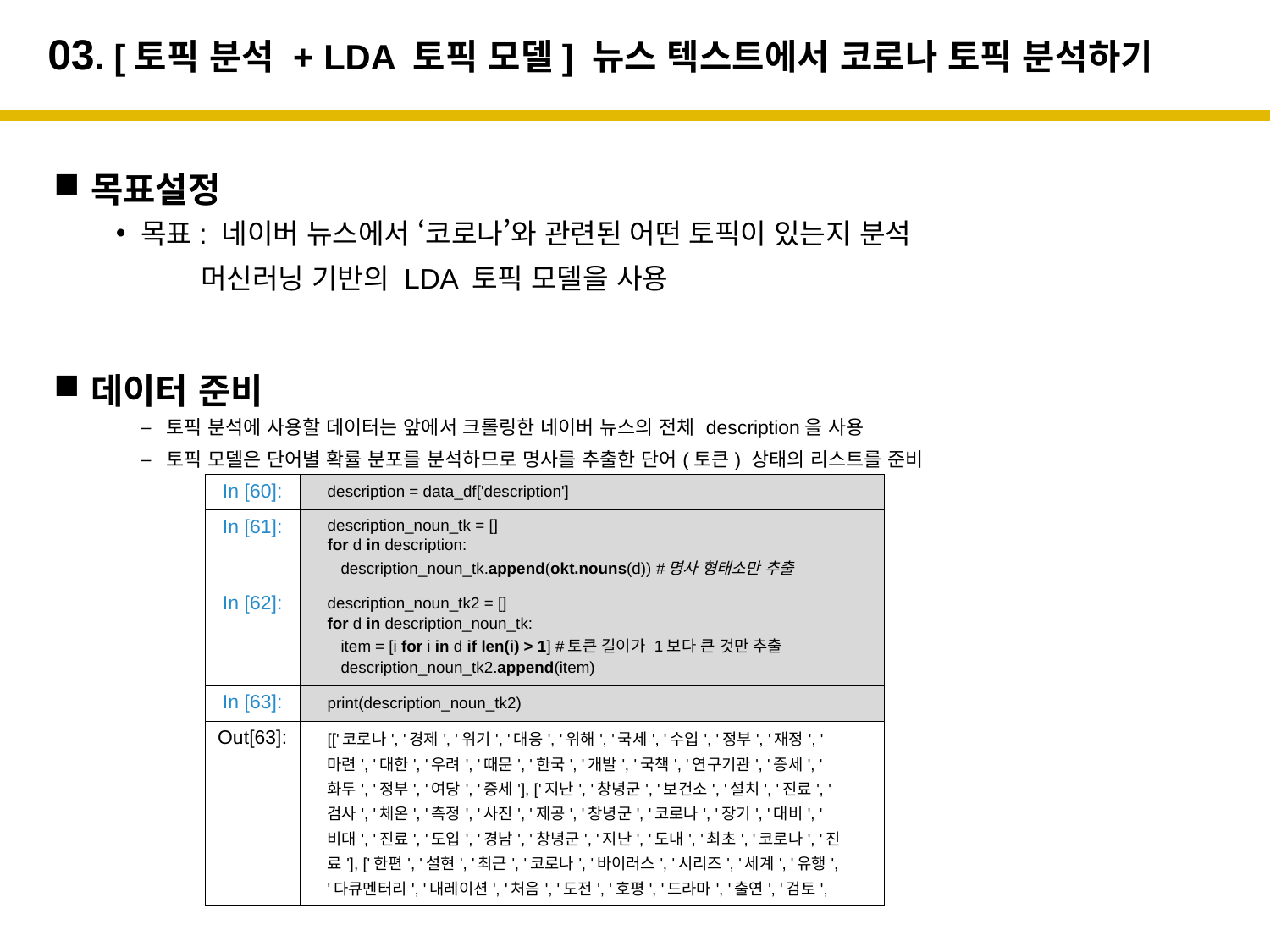

# 03. [토픽 분석 + LDA 토픽 모델] 뉴스 텍스트에서 코로나 토픽 분석하기
목표설정
목표: 네이버 뉴스에서 ‘코로나’와 관련된 어떤 토픽이 있는지 분석
          머신러닝 기반의 LDA 토픽 모델을 사용

데이터 준비
토픽 분석에 사용할 데이터는 앞에서 크롤링한 네이버 뉴스의 전체 description을 사용
토픽 모델은 단어별 확률 분포를 분석하므로 명사를 추출한 단어(토큰) 상태의 리스트를 준비

| In [60]: | description = data\_df['description'] |
| --- | --- |
| In [61]: | description\_noun\_tk = [] for d in description: description\_noun\_tk.append(okt.nouns(d)) #명사 형태소만 추출 |
| In [62]: | description\_noun\_tk2 = [] for d in description\_noun\_tk: item = [i for i in d if len(i) > 1] #토큰 길이가 1보다 큰 것만 추출 description\_noun\_tk2.append(item) |
| In [63]: | print(description\_noun\_tk2) |
| Out[63]: | [['코로나', '경제', '위기', '대응', '위해', '국세', '수입', '정부', '재정', ' 마련', '대한', '우려', '때문', '한국', '개발', '국책', '연구기관', '증세', ' 화두', '정부', '여당', '증세'], ['지난', '창녕군', '보건소', '설치', '진료', ' 검사', '체온', '측정', '사진', '제공', '창녕군', '코로나', '장기', '대비', ' 비대', '진료', '도입', '경남', '창녕군', '지난', '도내', '최초', '코로나', '진 료'], ['한편', '설현', '최근', '코로나', '바이러스', '시리즈', '세계', '유행', '다큐멘터리', '내레이션', '처음', '도전', '호평', '드라마', '출연', '검토', |